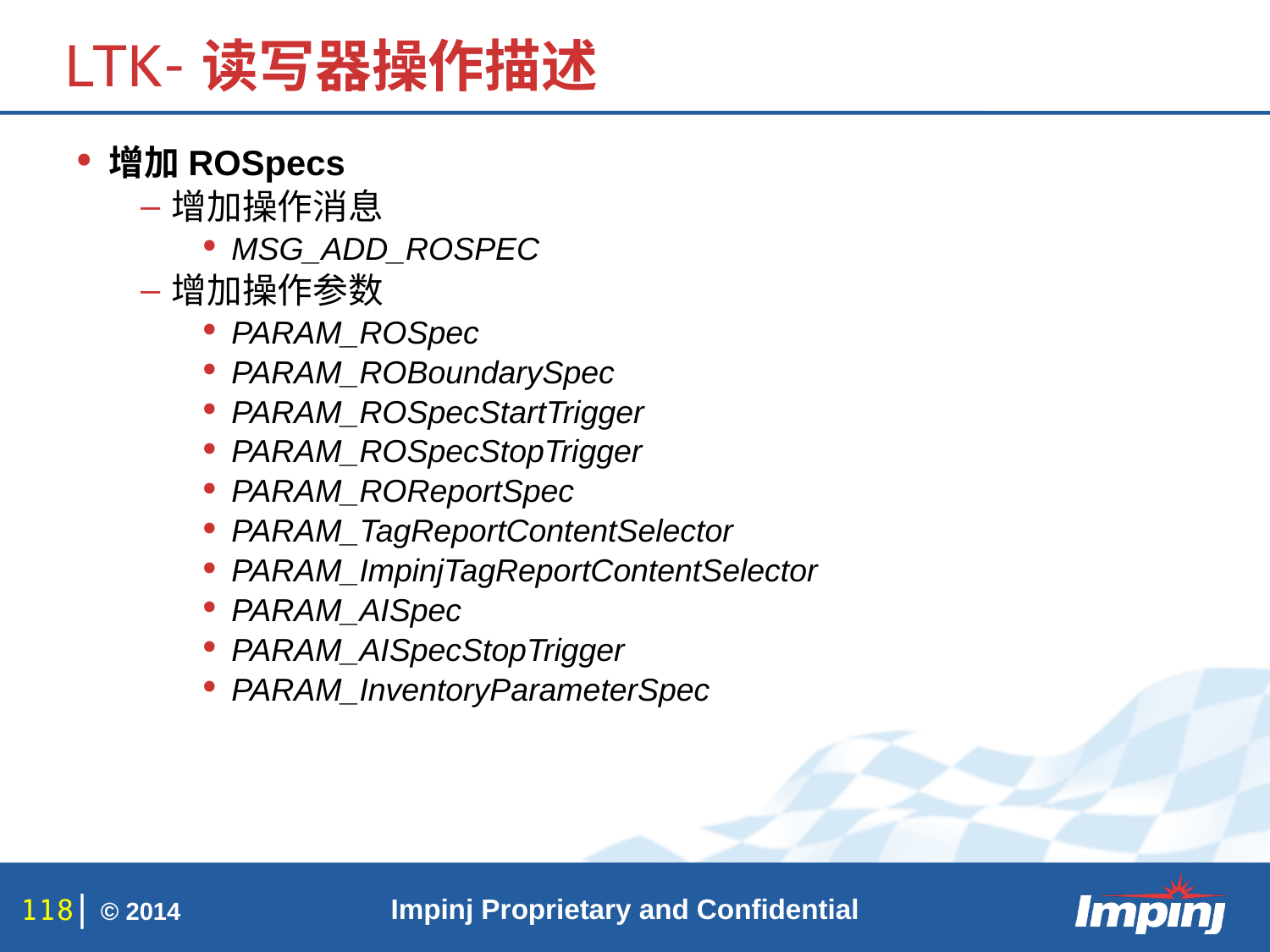

# LTK-读写器操作描述
增加ROSpecs
增加操作消息
MSG_ADD_ROSPEC
增加操作参数
PARAM_ROSpec
PARAM_ROBoundarySpec
PARAM_ROSpecStartTrigger
PARAM_ROSpecStopTrigger
PARAM_ROReportSpec
PARAM_TagReportContentSelector
PARAM_ImpinjTagReportContentSelector
PARAM_AISpec
PARAM_AISpecStopTrigger
PARAM_InventoryParameterSpec